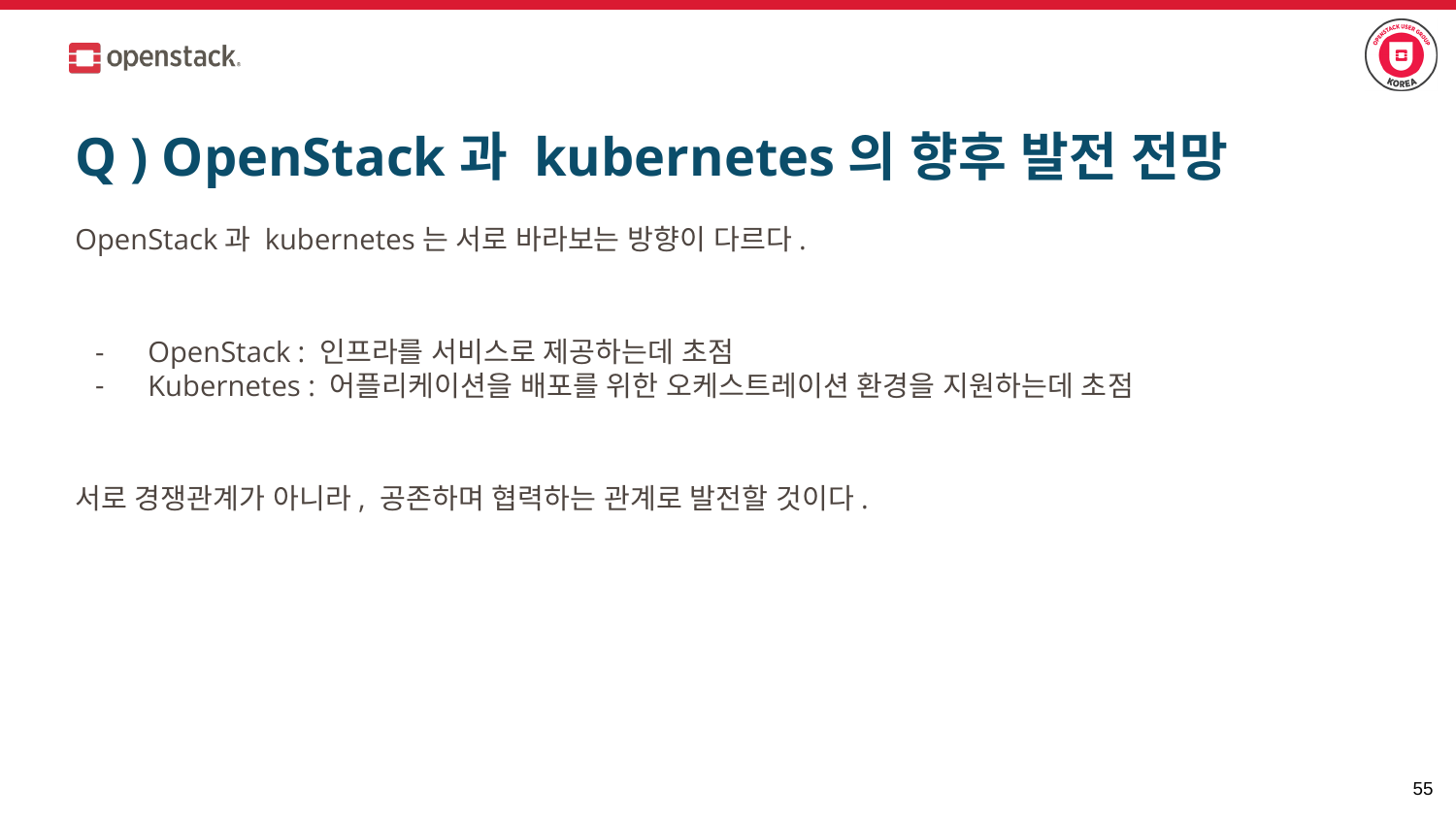

# Q ) OpenStack과 kubernetes의 향후 발전 전망
OpenStack과 kubernetes는 서로 바라보는 방향이 다르다.

OpenStack : 인프라를 서비스로 제공하는데 초점
Kubernetes : 어플리케이션을 배포를 위한 오케스트레이션 환경을 지원하는데 초점

서로 경쟁관계가 아니라, 공존하며 협력하는 관계로 발전할 것이다.
55